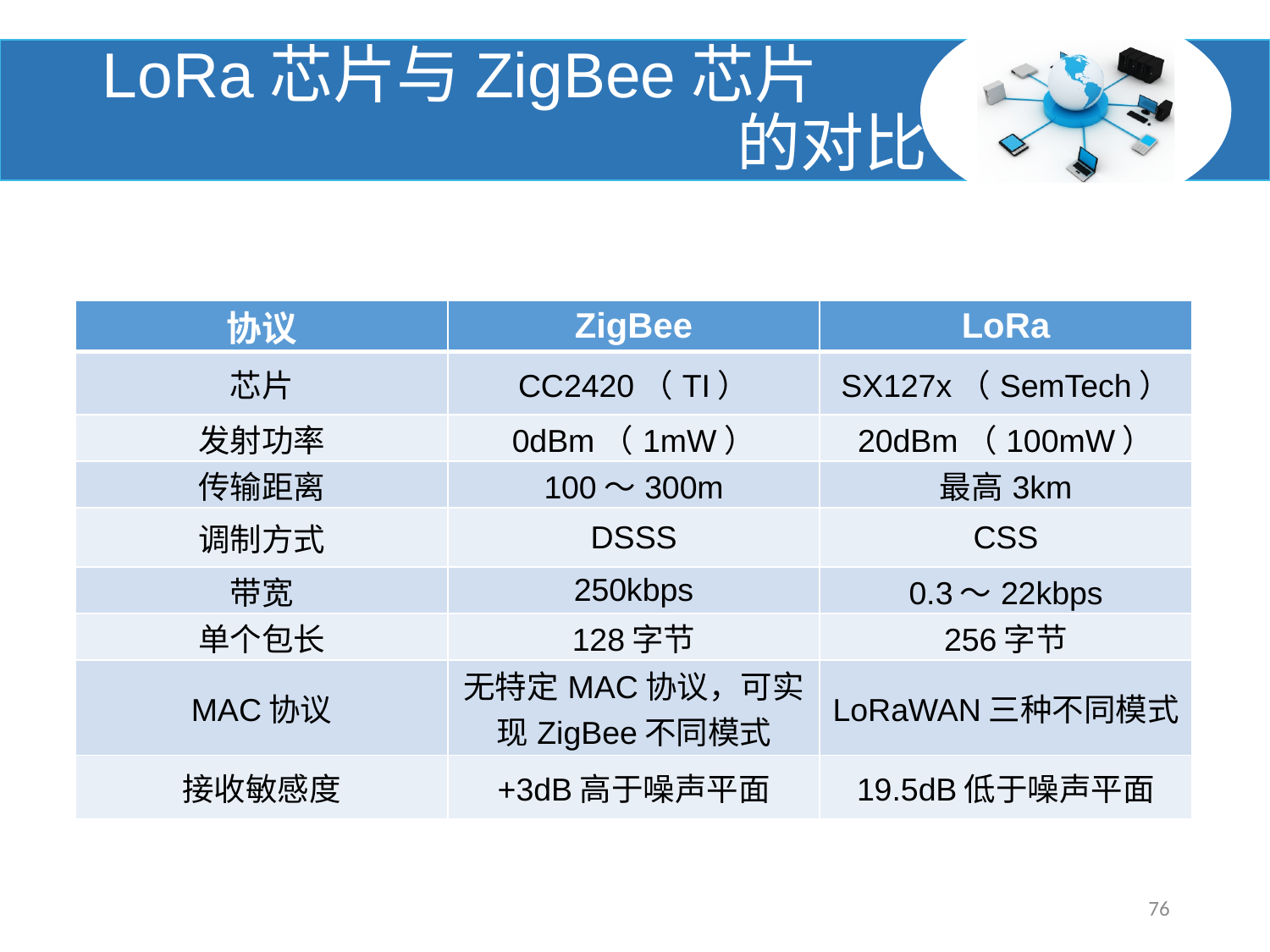

# LoRa芯片与ZigBee芯片 的对比
| 协议 | ZigBee | LoRa |
| --- | --- | --- |
| 芯片 | CC2420（TI） | SX127x（SemTech） |
| 发射功率 | 0dBm（1mW） | 20dBm（100mW） |
| 传输距离 | 100～300m | 最高3km |
| 调制方式 | DSSS | CSS |
| 带宽 | 250kbps | 0.3～22kbps |
| 单个包长 | 128字节 | 256字节 |
| MAC协议 | 无特定MAC协议，可实现ZigBee不同模式 | LoRaWAN三种不同模式 |
| 接收敏感度 | +3dB高于噪声平面 | 19.5dB低于噪声平面 |
76